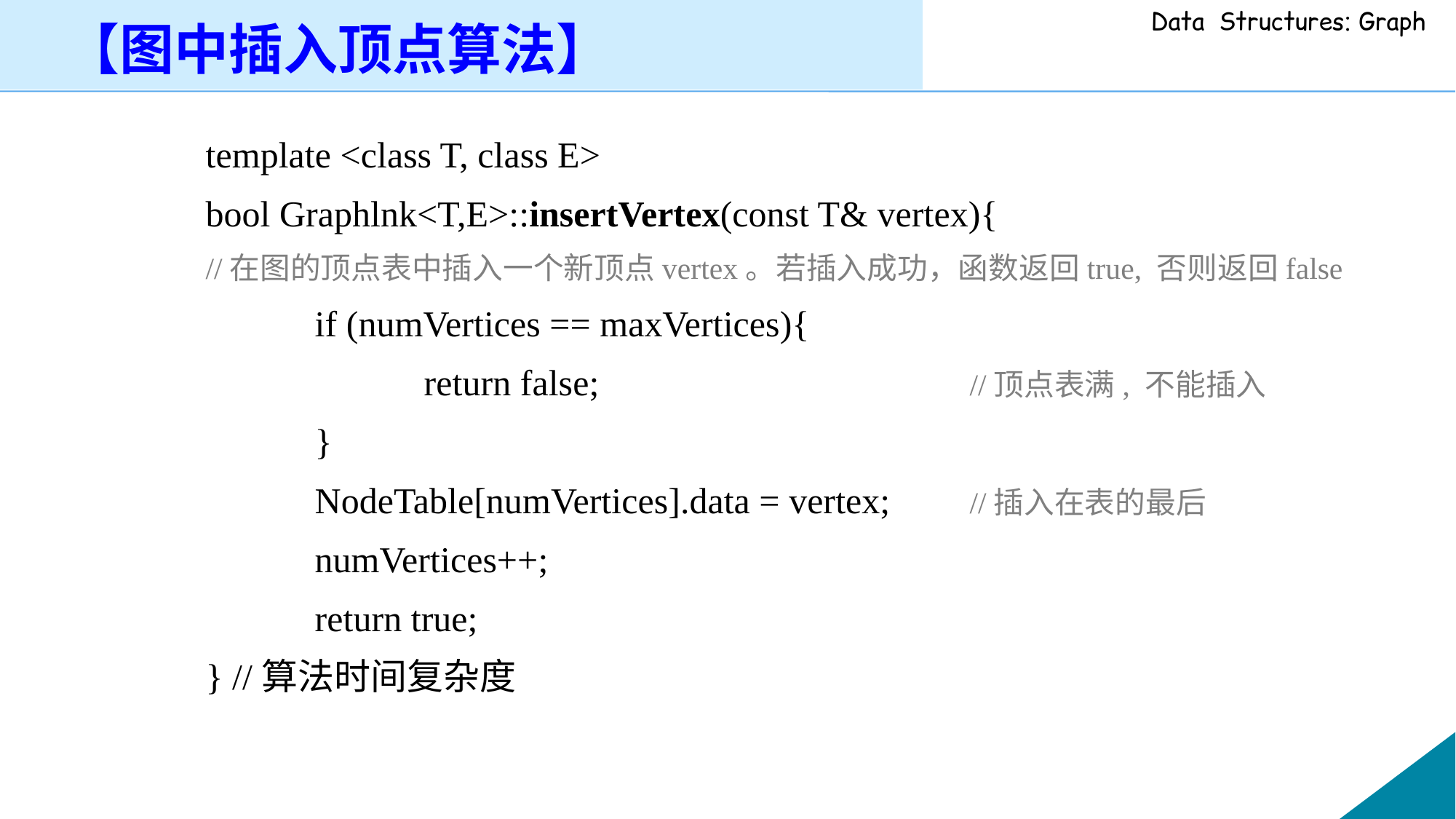

【图中插入顶点算法】
template <class T, class E>
bool Graphlnk<T,E>::insertVertex(const T& vertex){
//在图的顶点表中插入一个新顶点vertex。若插入成功，函数返回true, 否则返回false
	if (numVertices == maxVertices){
		return false; 				//顶点表满, 不能插入
	}
	NodeTable[numVertices].data = vertex;	//插入在表的最后
	numVertices++;
	return true;
} //算法时间复杂度